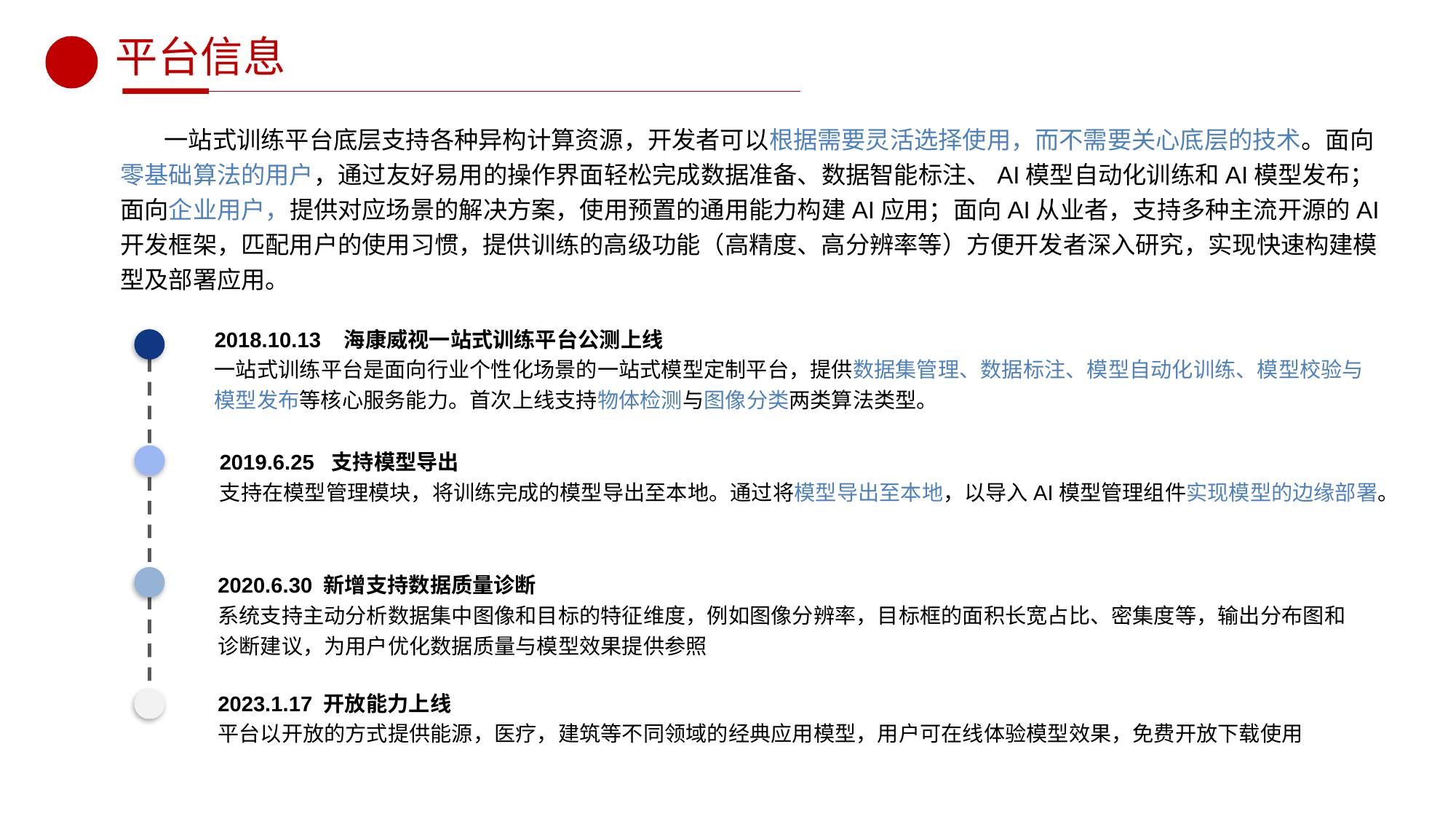

# 平台信息

       一站式训练平台底层支持各种异构计算资源，开发者可以根据需要灵活选择使用，而不需要关心底层的技术。面向零基础算法的用户，通过友好易用的操作界面轻松完成数据准备、数据智能标注、AI模型自动化训练和AI模型发布；面向企业用户，提供对应场景的解决方案，使用预置的通用能力构建AI应用；面向AI从业者，支持多种主流开源的AI开发框架，匹配用户的使用习惯，提供训练的高级功能（高精度、高分辨率等）方便开发者深入研究，实现快速构建模型及部署应用。
2018.10.13   海康威视一站式训练平台公测上线
一站式训练平台是面向行业个性化场景的一站式模型定制平台，提供数据集管理、数据标注、模型自动化训练、模型校验与模型发布等核心服务能力。首次上线支持物体检测与图像分类两类算法类型。

2019.6.25  支持模型导出
支持在模型管理模块，将训练完成的模型导出至本地。通过将模型导出至本地，以导入AI模型管理组件实现模型的边缘部署。

2020.6.30 新增支持数据质量诊断
系统支持主动分析数据集中图像和目标的特征维度，例如图像分辨率，目标框的面积长宽占比、密集度等，输出分布图和诊断建议，为用户优化数据质量与模型效果提供参照

2023.1.17 开放能力上线
平台以开放的方式提供能源，医疗，建筑等不同领域的经典应用模型，用户可在线体验模型效果，免费开放下载使用